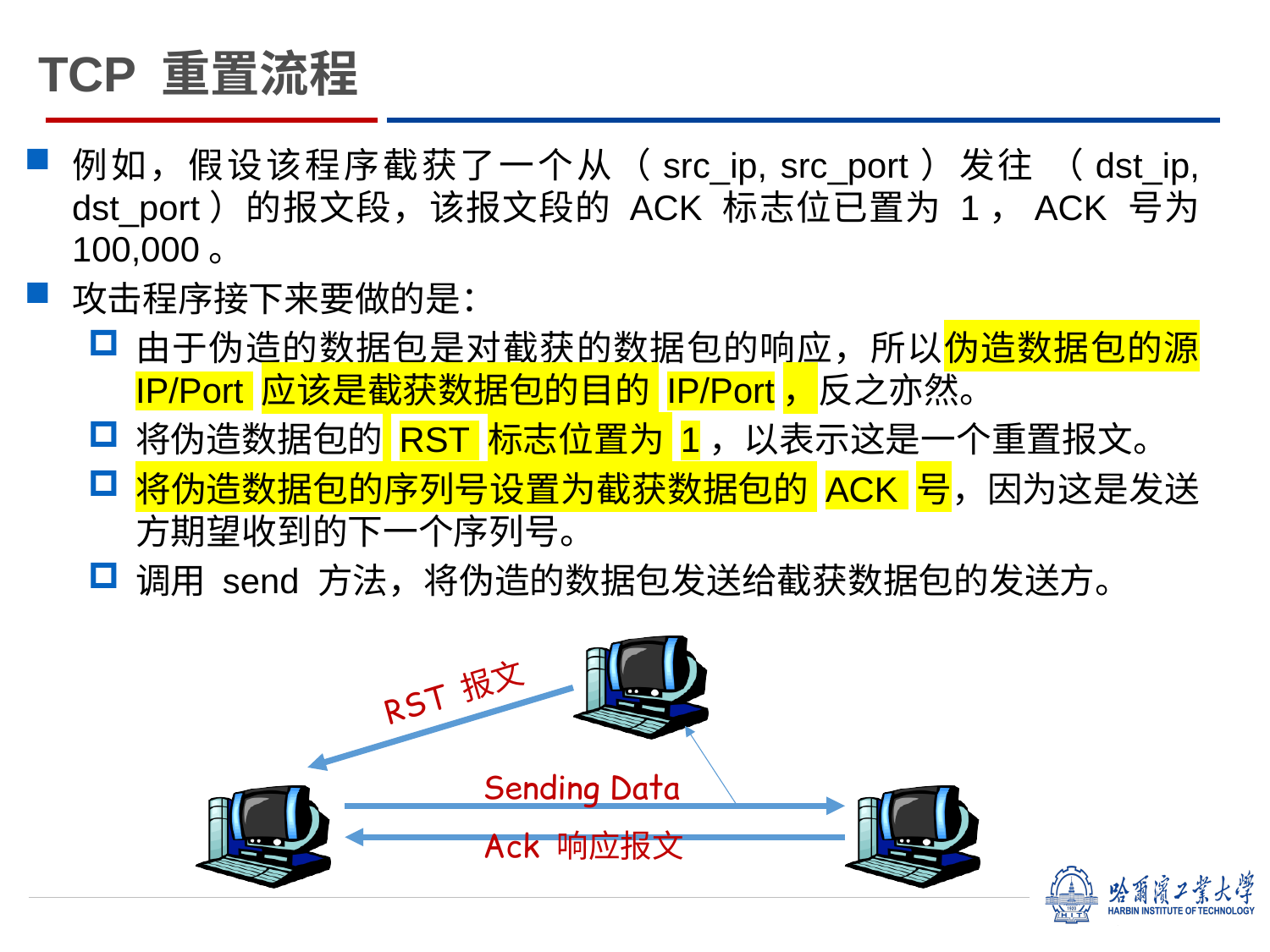

TCP 重置流程
例如，假设该程序截获了一个从（src_ip, src_port）发往 （dst_ip, dst_port）的报文段，该报文段的 ACK 标志位已置为 1，ACK 号为 100,000。
攻击程序接下来要做的是：
由于伪造的数据包是对截获的数据包的响应，所以伪造数据包的源 IP/Port 应该是截获数据包的目的 IP/Port，反之亦然。
将伪造数据包的 RST 标志位置为 1，以表示这是一个重置报文。
将伪造数据包的序列号设置为截获数据包的 ACK 号，因为这是发送方期望收到的下一个序列号。
调用 send 方法，将伪造的数据包发送给截获数据包的发送方。
RST 报文

Sending Data
Ack 响应报文